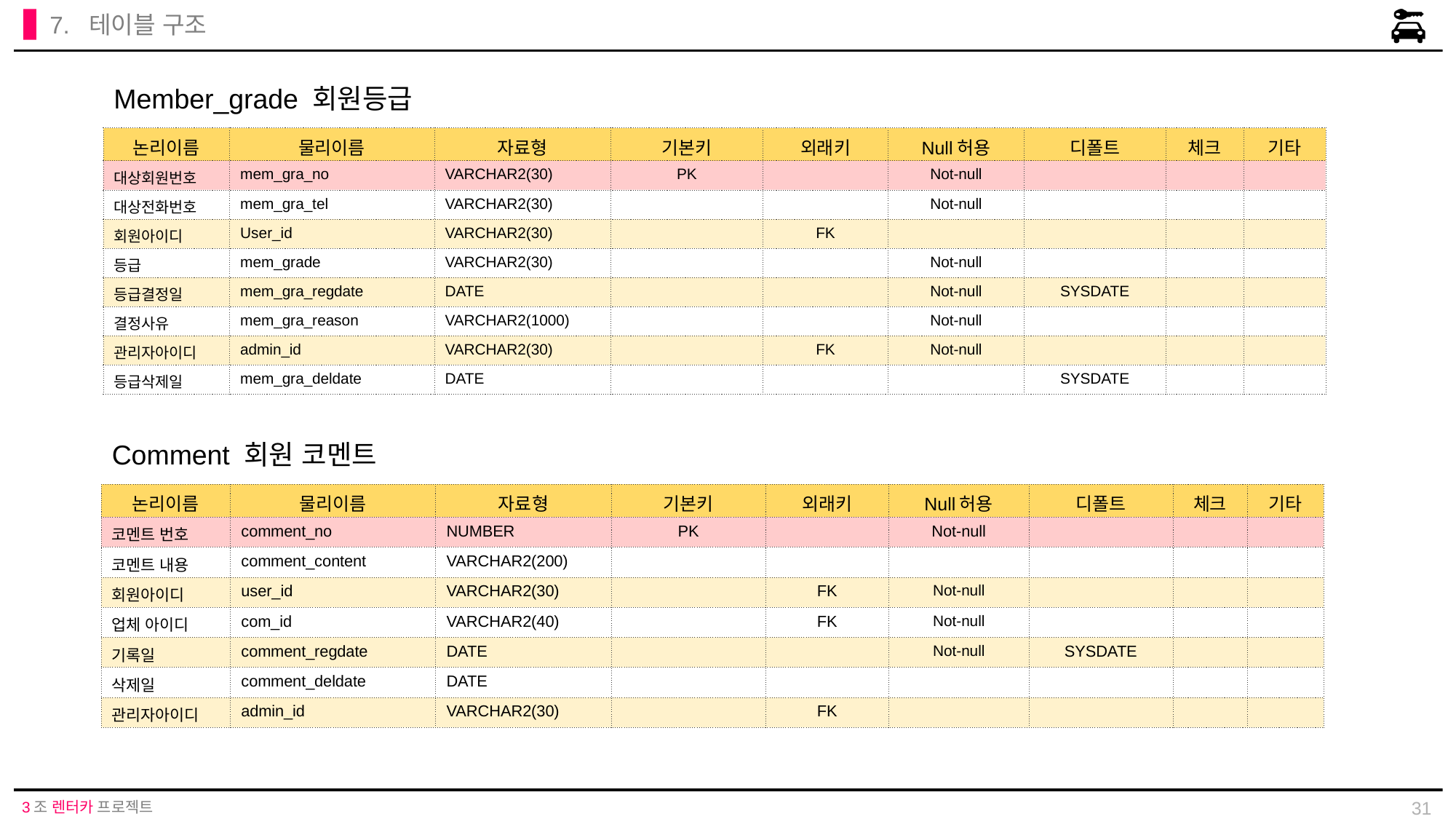

7.  테이블 구조
Member_grade 회원등급
| 논리이름 | 물리이름 | 자료형 | 기본키 | 외래키 | Null허용 | 디폴트 | 체크 | 기타 |
| --- | --- | --- | --- | --- | --- | --- | --- | --- |
| 대상회원번호 | mem\_gra\_no | VARCHAR2(30) | PK |  | Not-null |  |  |  |
| 대상전화번호 | mem\_gra\_tel | VARCHAR2(30) |  |  | Not-null |  |  |  |
| 회원아이디 | User\_id | VARCHAR2(30) |  | FK |  |  |  |  |
| 등급 | mem\_grade | VARCHAR2(30) |  |  | Not-null |  |  |  |
| 등급결정일 | mem\_gra\_regdate | DATE |  |  | Not-null | SYSDATE |  |  |
| 결정사유 | mem\_gra\_reason | VARCHAR2(1000) |  |  | Not-null |  |  |  |
| 관리자아이디 | admin\_id | VARCHAR2(30) |  | FK | Not-null |  |  |  |
| 등급삭제일 | mem\_gra\_deldate | DATE |  |  |  | SYSDATE |  |  |
Comment 회원 코멘트
| 논리이름 | 물리이름 | 자료형 | 기본키 | 외래키 | Null허용 | 디폴트 | 체크 | 기타 |
| --- | --- | --- | --- | --- | --- | --- | --- | --- |
| 코멘트 번호 | comment\_no | NUMBER | PK |  | Not-null |  |  |  |
| 코멘트 내용 | comment\_content | VARCHAR2(200) |  |  |  |  |  |  |
| 회원아이디 | user\_id | VARCHAR2(30) |  | FK | Not-null |  |  |  |
| 업체 아이디 | com\_id | VARCHAR2(40) |  | FK | Not-null |  |  |  |
| 기록일 | comment\_regdate | DATE |  |  | Not-null | SYSDATE |  |  |
| 삭제일 | comment\_deldate | DATE |  |  |  |  |  |  |
| 관리자아이디 | admin\_id | VARCHAR2(30) |  | FK |  |  |  |  |
31